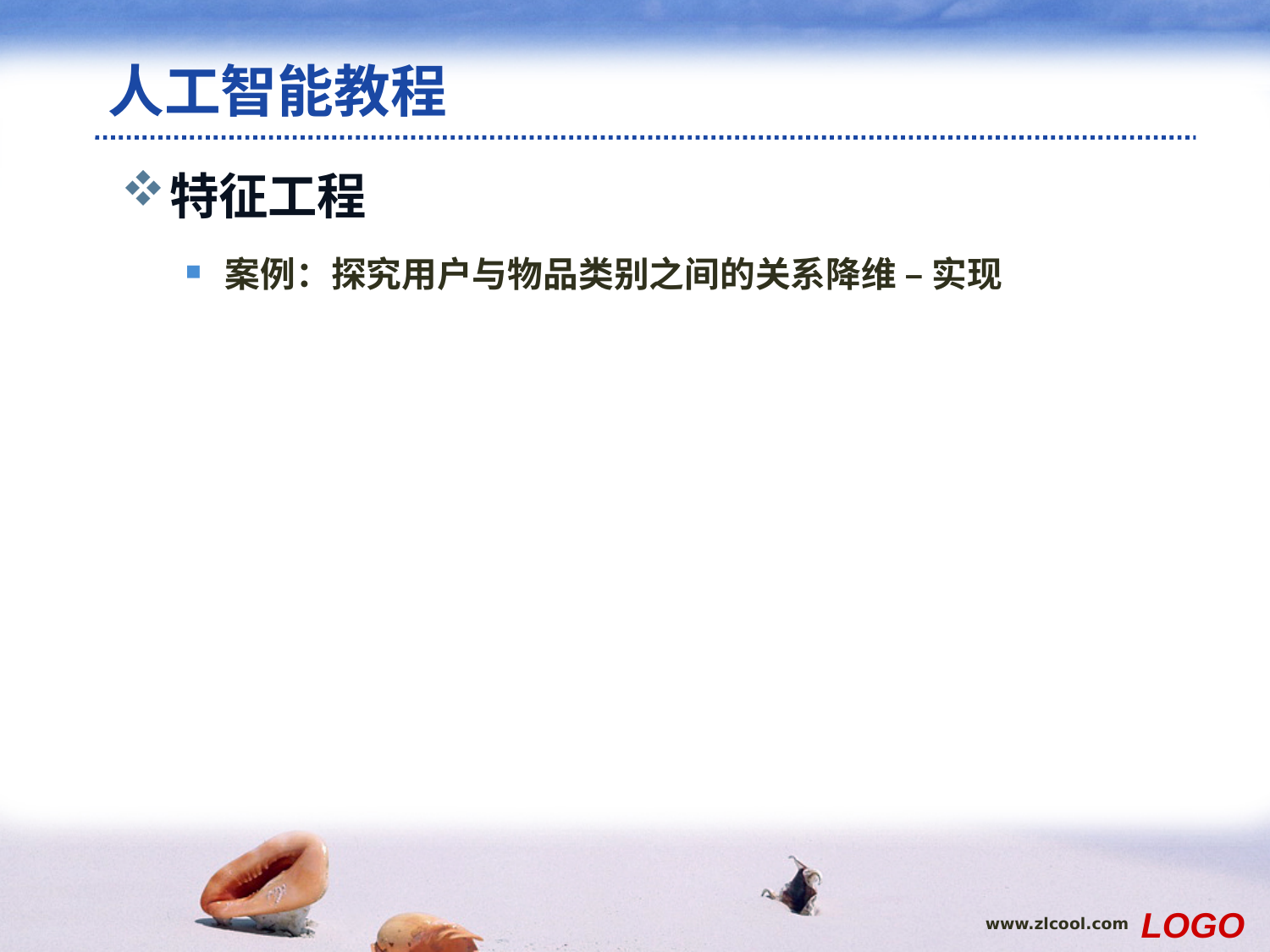

# 人工智能教程
特征工程
案例：探究用户与物品类别之间的关系降维 – 实现

LOGO
www.zlcool.com